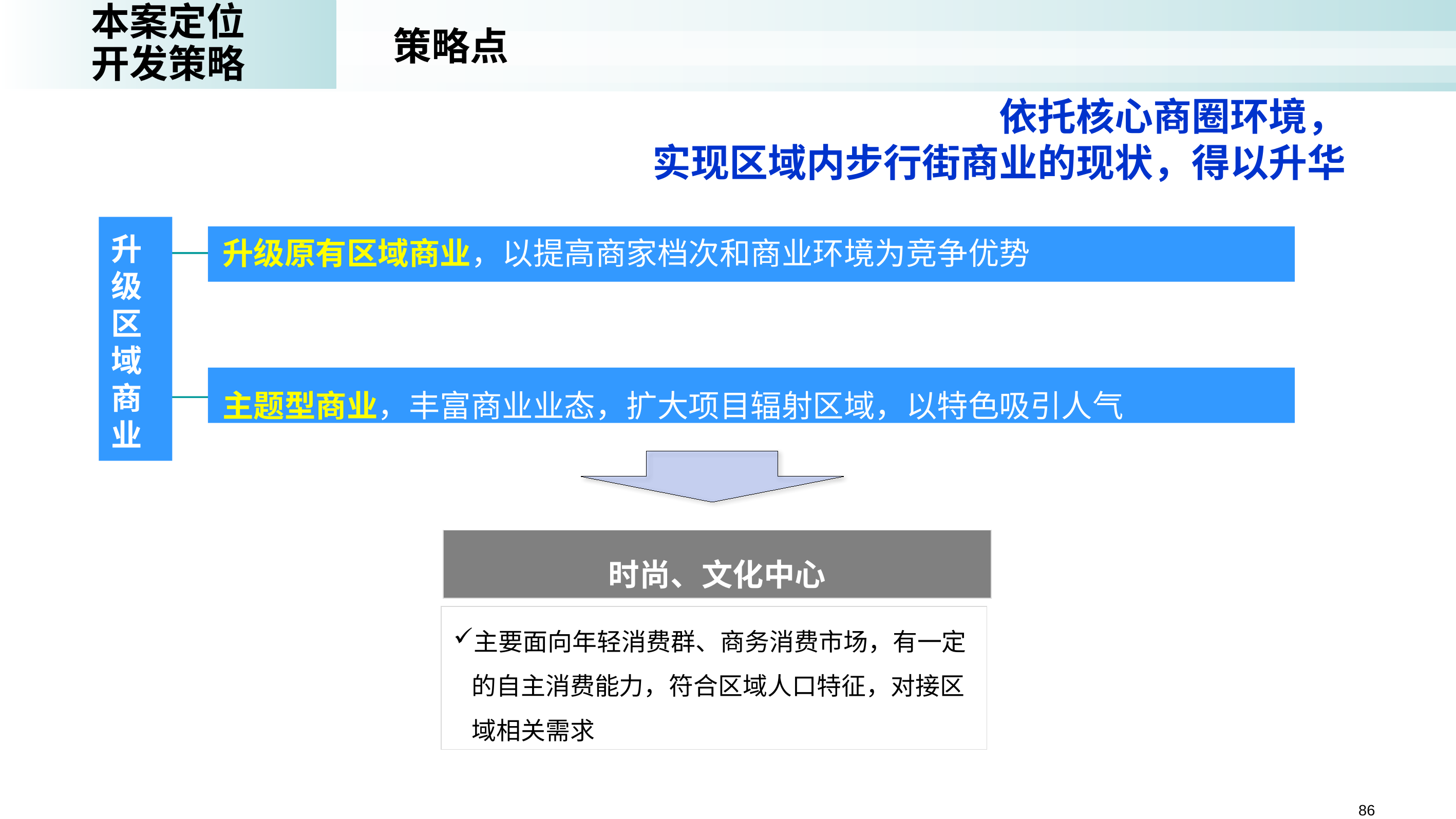

本案定位
开发策略
策略点
    依托核心商圈环境，
实现区域内步行街商业的现状，得以升华

升级区域商业

升级原有区域商业，以提高商家档次和商业环境为竞争优势
主题型商业，丰富商业业态，扩大项目辐射区域，以特色吸引人气

时尚、文化中心
主要面向年轻消费群、商务消费市场，有一定的自主消费能力，符合区域人口特征，对接区域相关需求
86